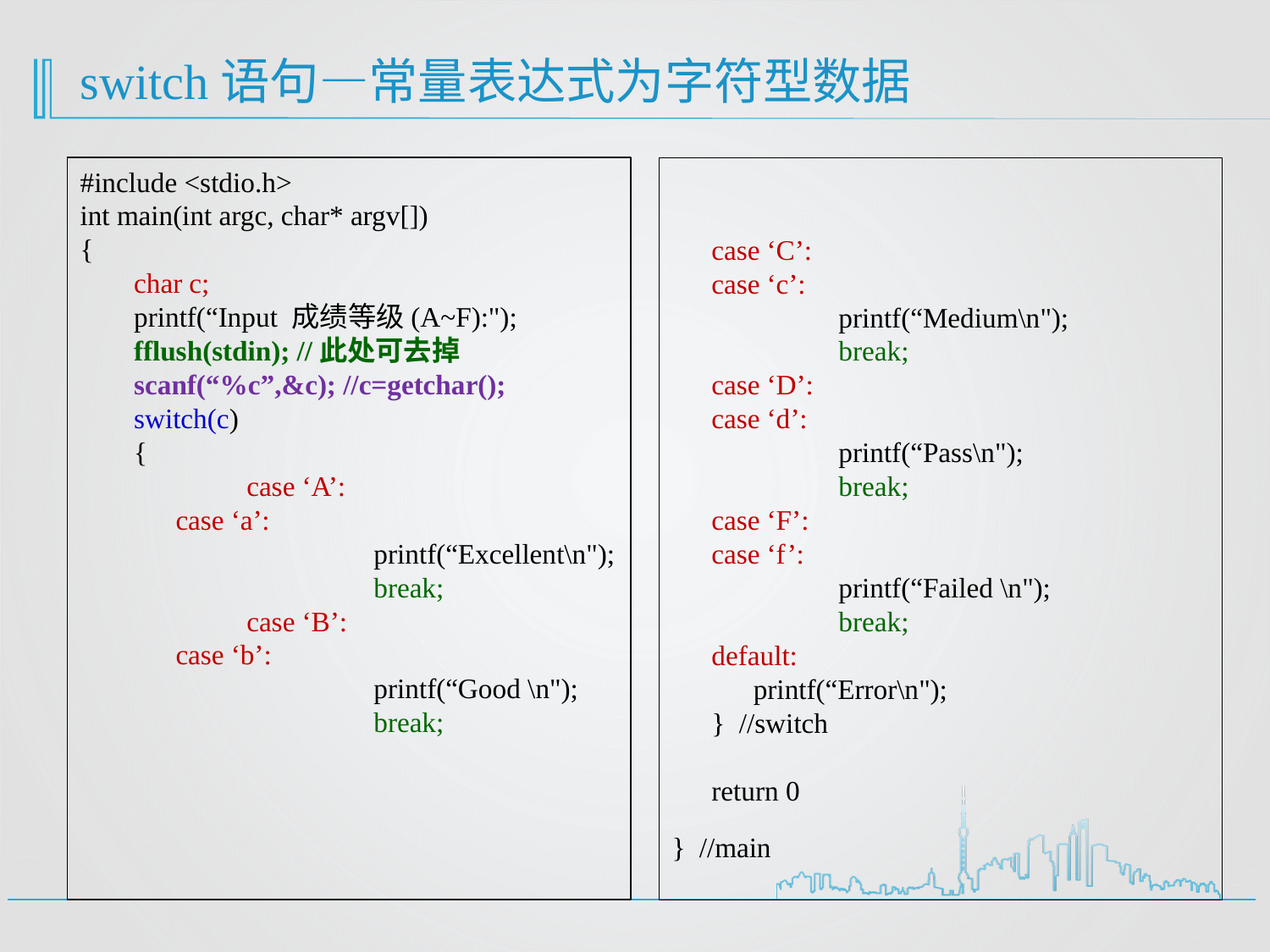

# switch语句—常量表达式为字符型数据
#include <stdio.h>
int main(int argc, char* argv[])
{
  char c;
  printf(“Input 成绩等级(A~F):");
  fflush(stdin); //此处可去掉
  scanf(“%c”,&c); //c=getchar();
  switch(c)
  {
  	case ‘A’:
        case ‘a’:
  		printf(“Excellent\n");
  		break;
  	case ‘B’:
        case ‘b’:
  		printf(“Good \n");
  		break;

case ‘C’:
case ‘c’:
	printf(“Medium\n");
  	break;
case ‘D’:
case ‘d’:
	printf(“Pass\n");
  	break;
case ‘F’:
case ‘f’:
	printf(“Failed \n");
  	break;
default:
      printf(“Error\n");
}  //switch

return 0
}  //main